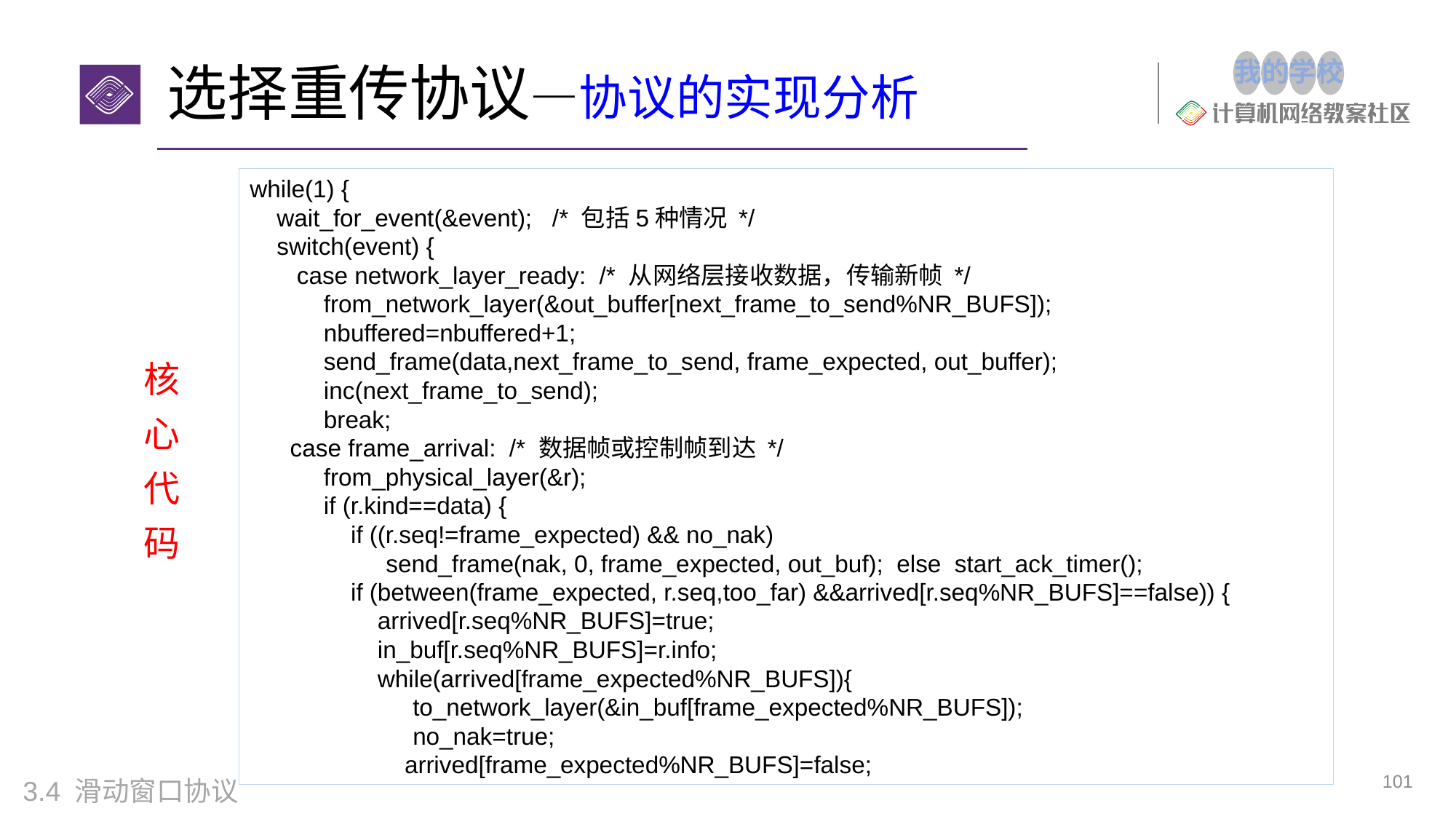

# 选择重传协议—协议的实现分析
while(1) {
    wait_for_event(&event);   /* 包括5种情况 */
    switch(event) {
       case network_layer_ready:  /* 从网络层接收数据，传输新帧 */
           from_network_layer(&out_buffer[next_frame_to_send%NR_BUFS]);
           nbuffered=nbuffered+1;
           send_frame(data,next_frame_to_send, frame_expected, out_buffer);
           inc(next_frame_to_send);
           break;
      case frame_arrival:  /* 数据帧或控制帧到达 */
           from_physical_layer(&r);
           if (r.kind==data) {
               if ((r.seq!=frame_expected) && no_nak)
	    send_frame(nak, 0, frame_expected, out_buf);  else  start_ack_timer();
               if (between(frame_expected, r.seq,too_far) &&arrived[r.seq%NR_BUFS]==false)) {
                   arrived[r.seq%NR_BUFS]=true;
                   in_buf[r.seq%NR_BUFS]=r.info;
                   while(arrived[frame_expected%NR_BUFS]){
	        to_network_layer(&in_buf[frame_expected%NR_BUFS]);
	        no_nak=true;
                       arrived[frame_expected%NR_BUFS]=false;
核心代码
101
3.4 滑动窗口协议